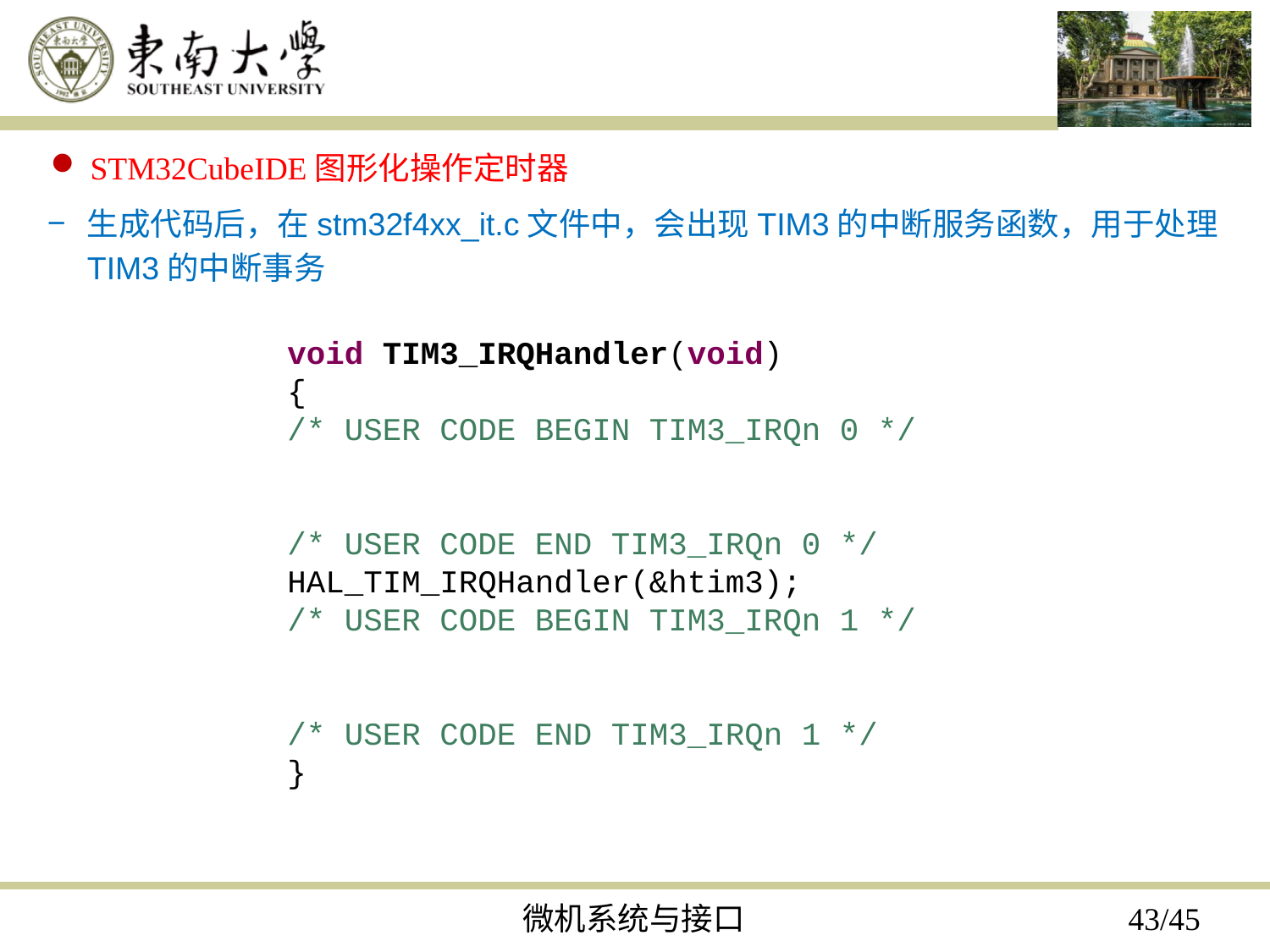

STM32CubeIDE图形化操作定时器
生成代码后，在stm32f4xx_it.c文件中，会出现TIM3的中断服务函数，用于处理TIM3的中断事务
void TIM3_IRQHandler(void)
{
/* USER CODE BEGIN TIM3_IRQn 0 */

/* USER CODE END TIM3_IRQn 0 */
HAL_TIM_IRQHandler(&htim3);
/* USER CODE BEGIN TIM3_IRQn 1 */

/* USER CODE END TIM3_IRQn 1 */
}